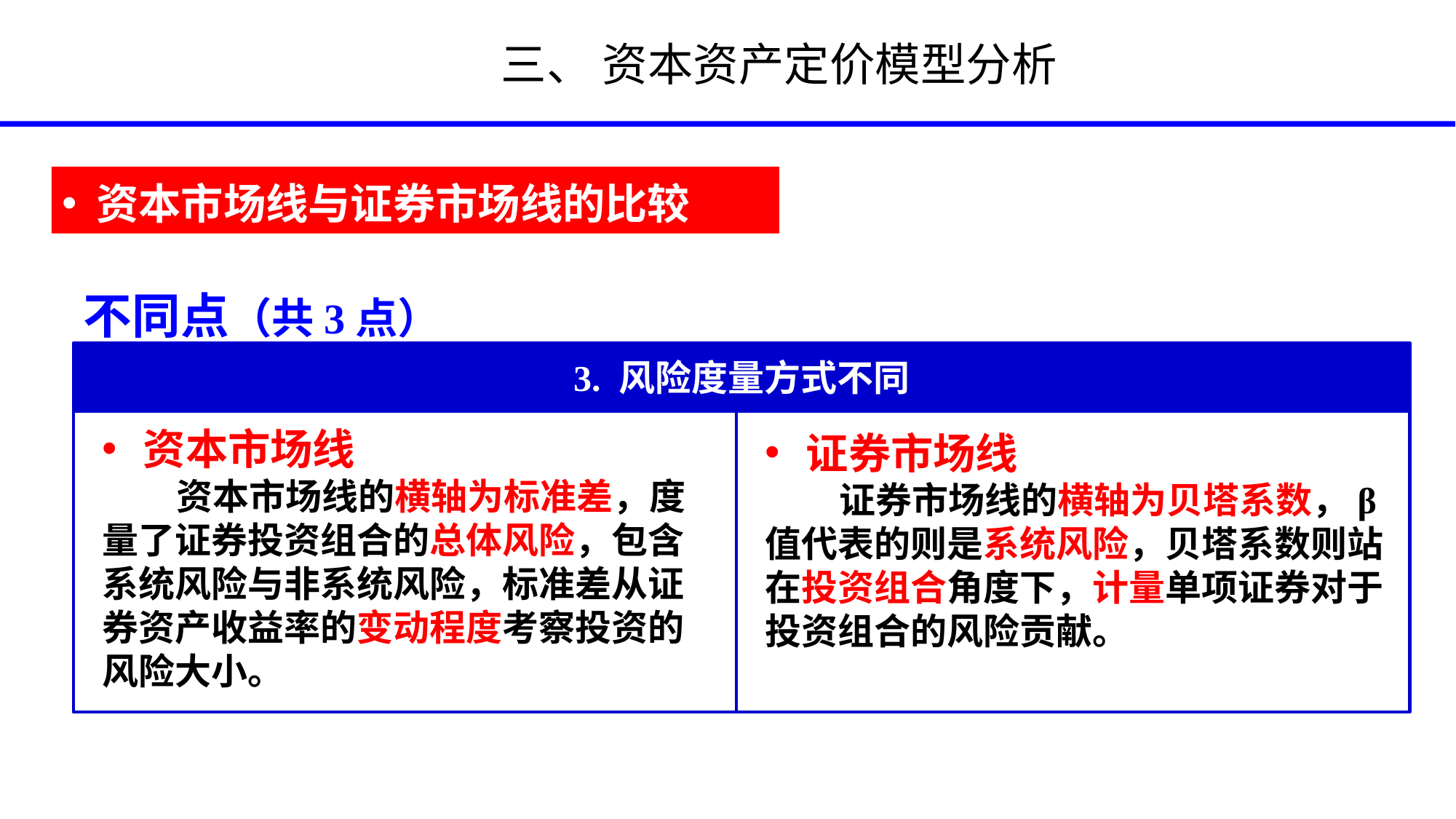

# 三、 资本资产定价模型分析

资本市场线与证券市场线的比较
不同点（共3点）
3. 风险度量方式不同

资本市场线
        资本市场线的横轴为标准差，度量了证券投资组合的总体风险，包含系统风险与非系统风险，标准差从证券资产收益率的变动程度考察投资的风险大小。
证券市场线
        证券市场线的横轴为贝塔系数，β值代表的则是系统风险，贝塔系数则站在投资组合角度下，计量单项证券对于投资组合的风险贡献。